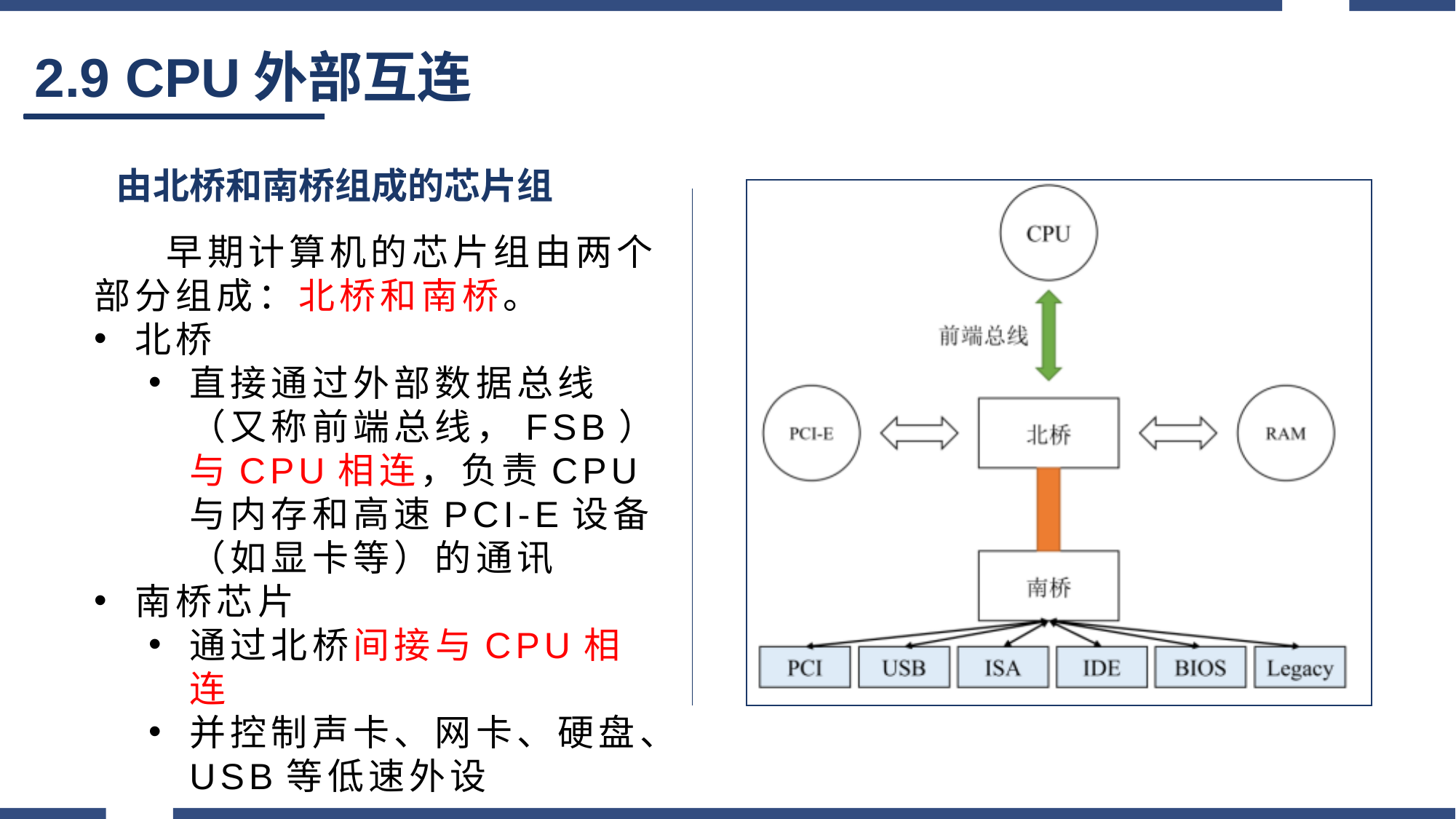

# 2.9 CPU外部互连
由北桥和南桥组成的芯片组

     早期计算机的芯片组由两个部分组成：北桥和南桥。
北桥
直接通过外部数据总线（又称前端总线，FSB）与CPU相连，负责CPU与内存和高速PCI-E设备（如显卡等）的通讯
南桥芯片
通过北桥间接与CPU相连
并控制声卡、网卡、硬盘、USB等低速外设